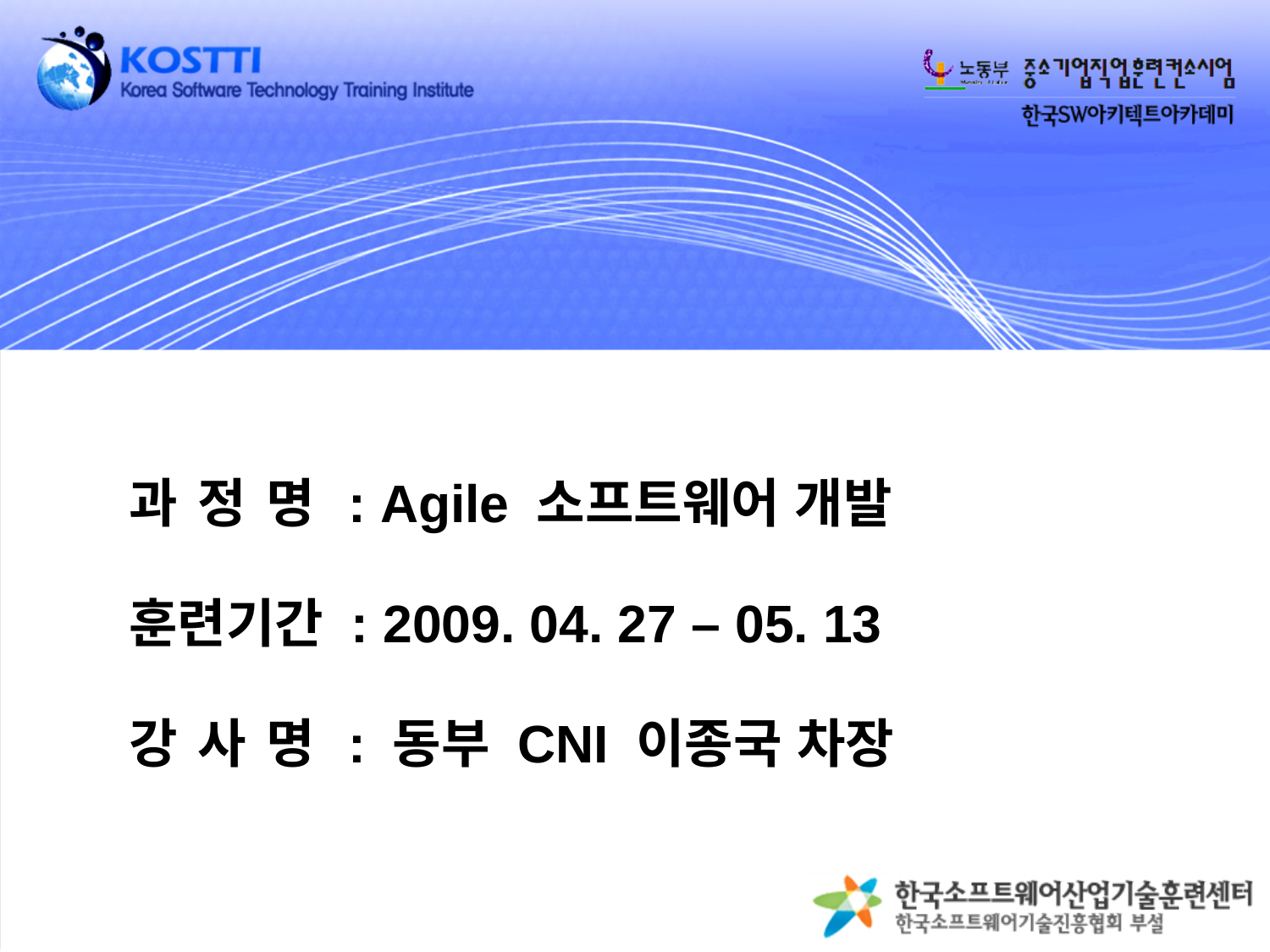

# 과 정 명 : Agile 소프트웨어 개발 훈련기간 : 2009. 04. 27 – 05. 13 강 사 명 : 동부 CNI 이종국 차장